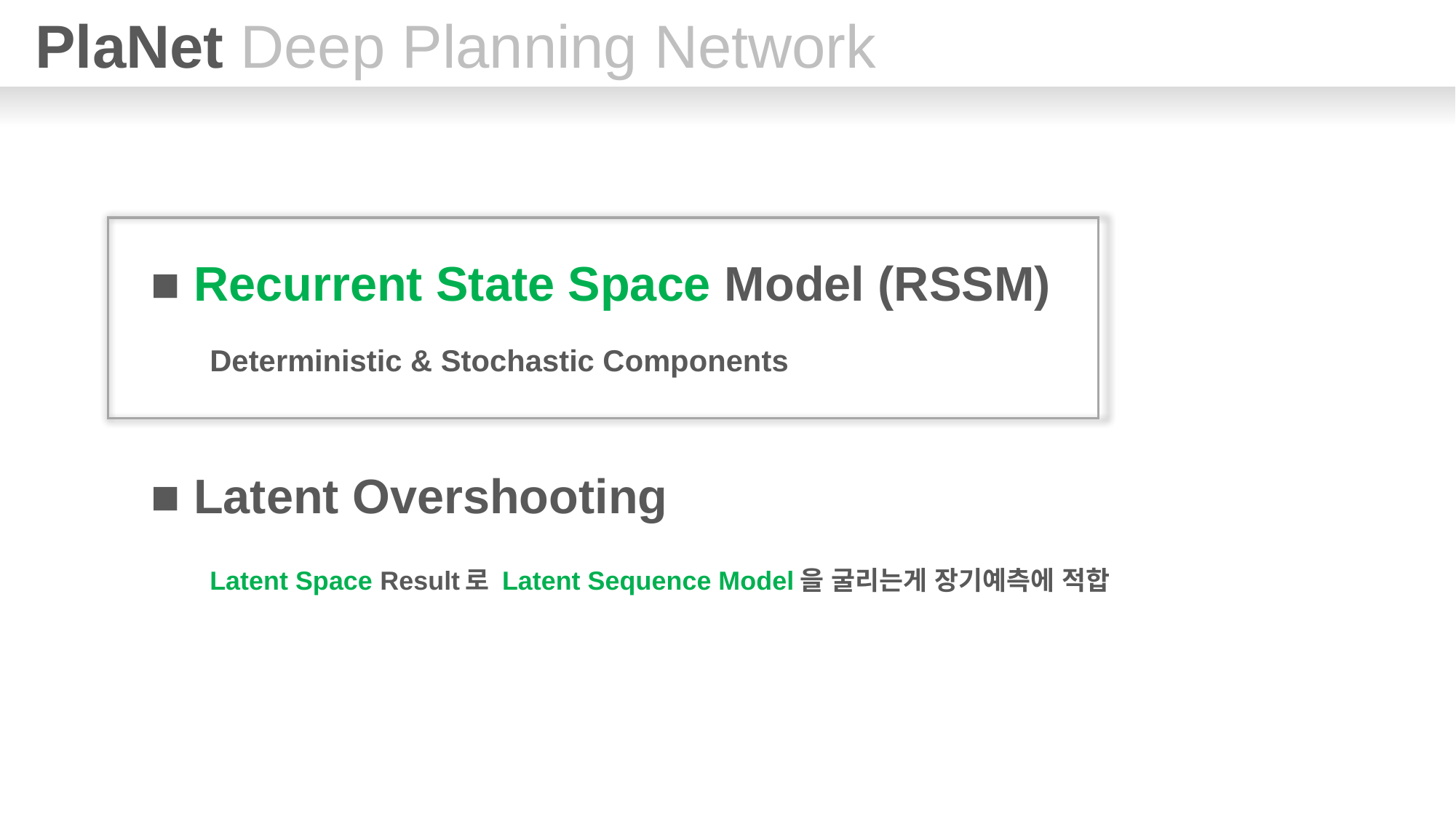

PlaNet Deep Planning Network

■ Recurrent State Space Model (RSSM)
Deterministic & Stochastic Components

■ Latent Overshooting
Latent Space Result로 Latent Sequence Model을 굴리는게 장기예측에 적합